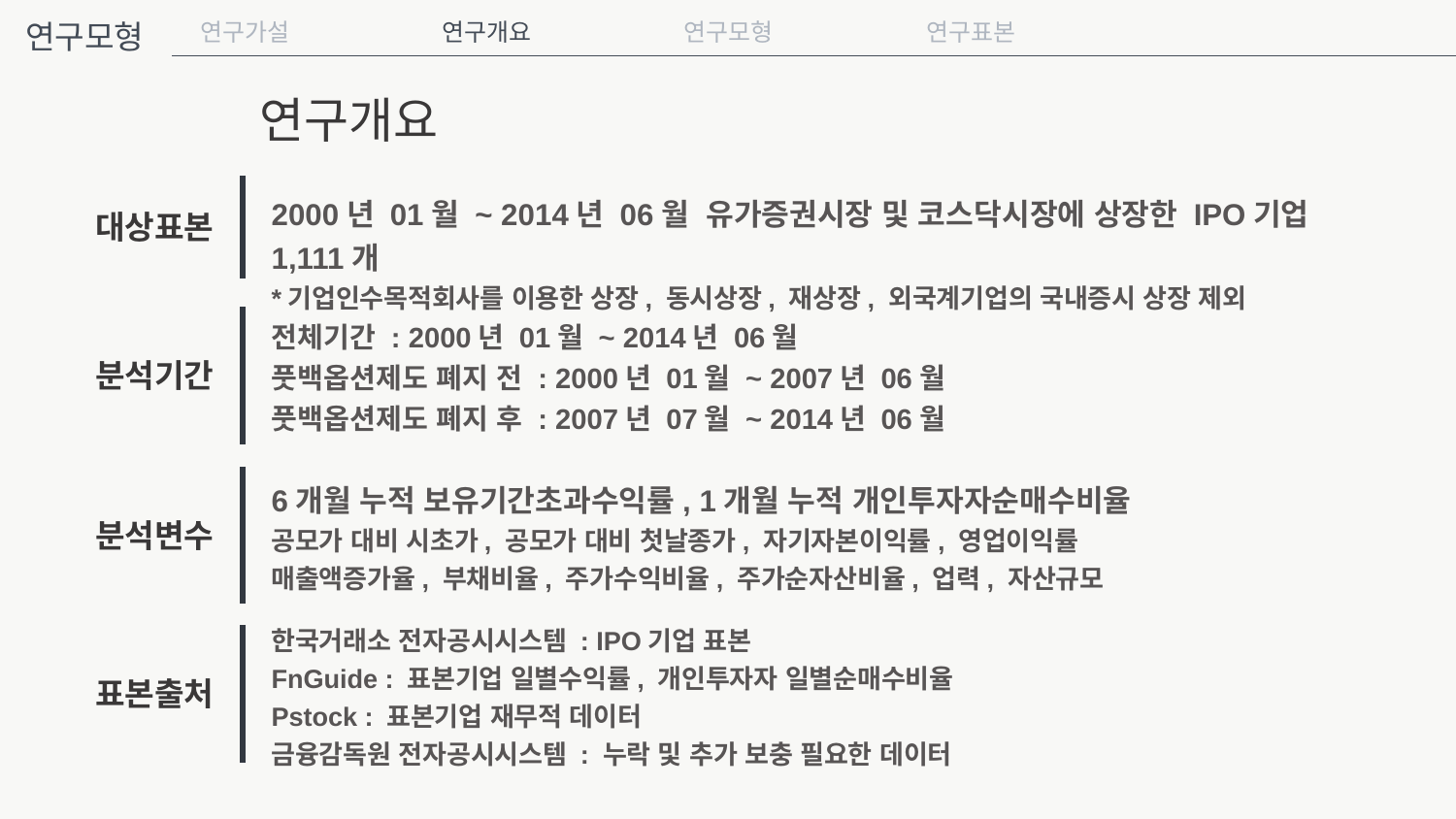

연구모형
연구가설
연구개요
연구모형
연구표본
연구개요
2000년 01월 ~ 2014년 06월  유가증권시장 및 코스닥시장에 상장한 IPO기업 1,111개
*기업인수목적회사를 이용한 상장, 동시상장, 재상장, 외국계기업의 국내증시 상장 제외
대상표본
전체기간 : 2000년 01월 ~ 2014년 06월
풋백옵션제도 폐지 전 : 2000년 01월 ~ 2007년 06월
풋백옵션제도 폐지 후 : 2007년 07월 ~ 2014년 06월
분석기간
6개월 누적 보유기간초과수익률, 1개월 누적 개인투자자순매수비율
공모가 대비 시초가, 공모가 대비 첫날종가, 자기자본이익률, 영업이익률
매출액증가율, 부채비율, 주가수익비율, 주가순자산비율, 업력, 자산규모
분석변수
한국거래소 전자공시시스템 : IPO기업 표본
FnGuide : 표본기업 일별수익률, 개인투자자 일별순매수비율
Pstock : 표본기업 재무적 데이터
금융감독원 전자공시시스템 : 누락 및 추가 보충 필요한 데이터
표본출처